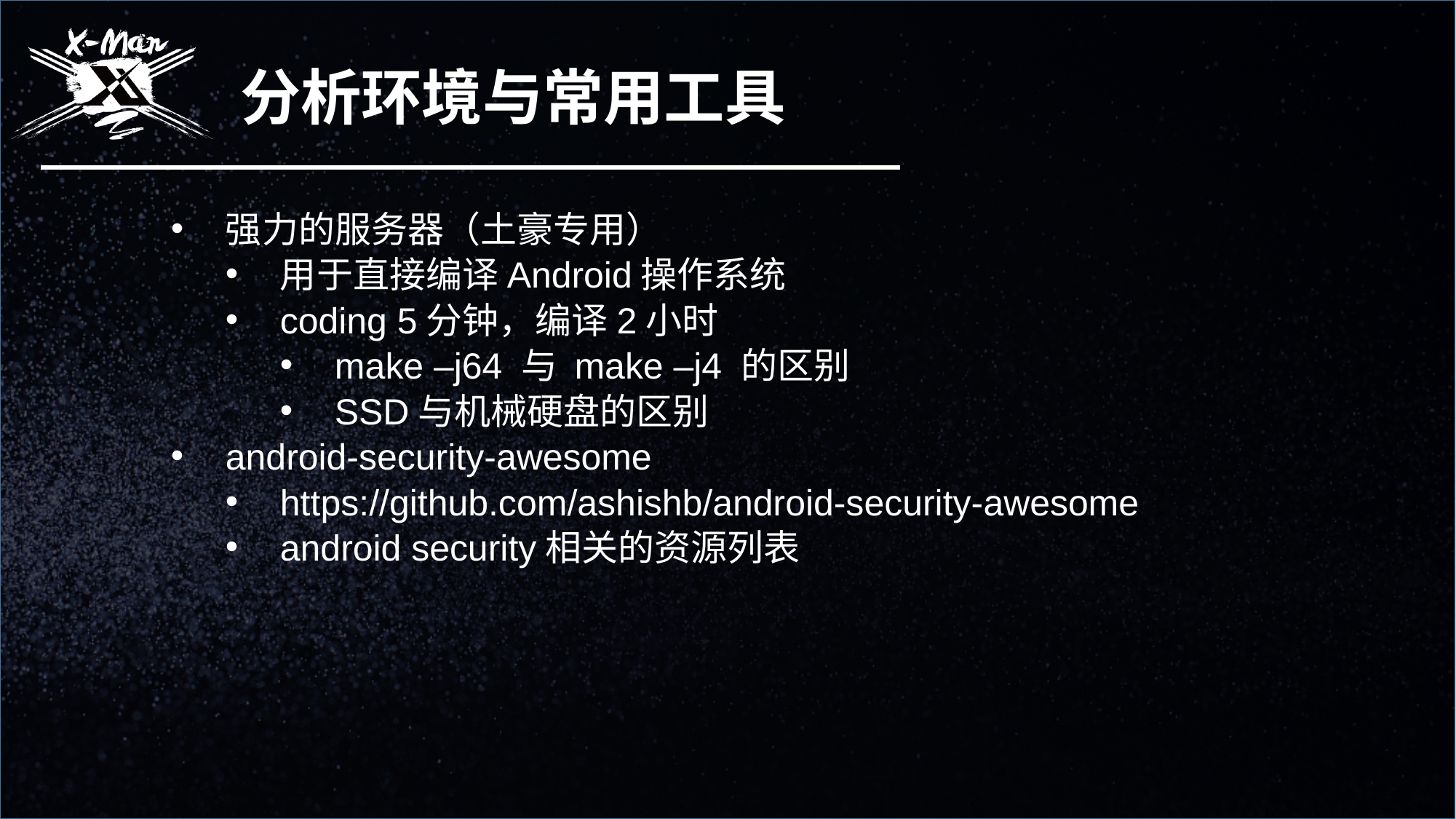

分析环境与常用工具
强力的服务器（土豪专用）
用于直接编译Android操作系统
coding 5分钟，编译2小时
make –j64 与 make –j4 的区别
SSD与机械硬盘的区别
android-security-awesome
https://github.com/ashishb/android-security-awesome
android security相关的资源列表